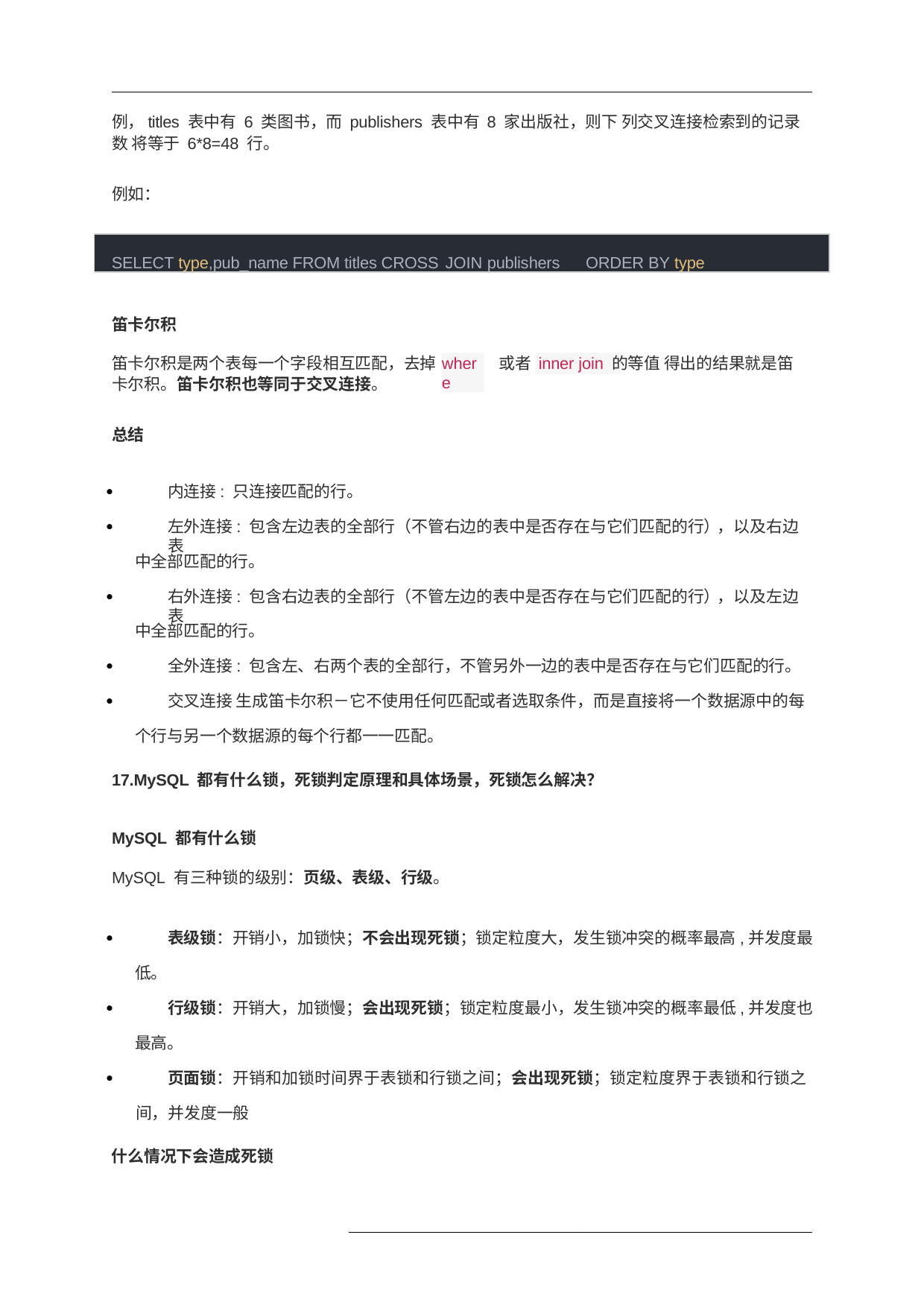

例，titles 表中有 6 类图书，而 publishers 表中有 8 家出版社，则下 列交叉连接检索到的记录数 将等于 6*8=48 行。

例如：

SELECT type,pub_name FROM titles CROSS JOIN publishers	ORDER BY type
笛卡尔积
笛卡尔积是两个表每一个字段相互匹配，去掉 卡尔积。笛卡尔积也等同于交叉连接。
或者 inner join 的等值 得出的结果就是笛
where

总结
内连接: 只连接匹配的行。
•
•
左外连接: 包含左边表的全部行（不管右边的表中是否存在与它们匹配的行），以及右边表
中全部匹配的行。
右外连接: 包含右边表的全部行（不管左边的表中是否存在与它们匹配的行），以及左边表
•
中全部匹配的行。
全外连接: 包含左、右两个表的全部行，不管另外一边的表中是否存在与它们匹配的行。
•
•
交叉连接 生成笛卡尔积－它不使用任何匹配或者选取条件，而是直接将一个数据源中的每
个行与另一个数据源的每个行都一一匹配。

17.MySQL 都有什么锁，死锁判定原理和具体场景，死锁怎么解决？

MySQL 都有什么锁

MySQL 有三种锁的级别：页级、表级、行级。
表级锁：开销小，加锁快；不会出现死锁；锁定粒度大，发生锁冲突的概率最高,并发度最
•
低。
行级锁：开销大，加锁慢；会出现死锁；锁定粒度最小，发生锁冲突的概率最低,并发度也
•
最高。
页面锁：开销和加锁时间界于表锁和行锁之间；会出现死锁；锁定粒度界于表锁和行锁之
•
间，并发度一般

什么情况下会造成死锁